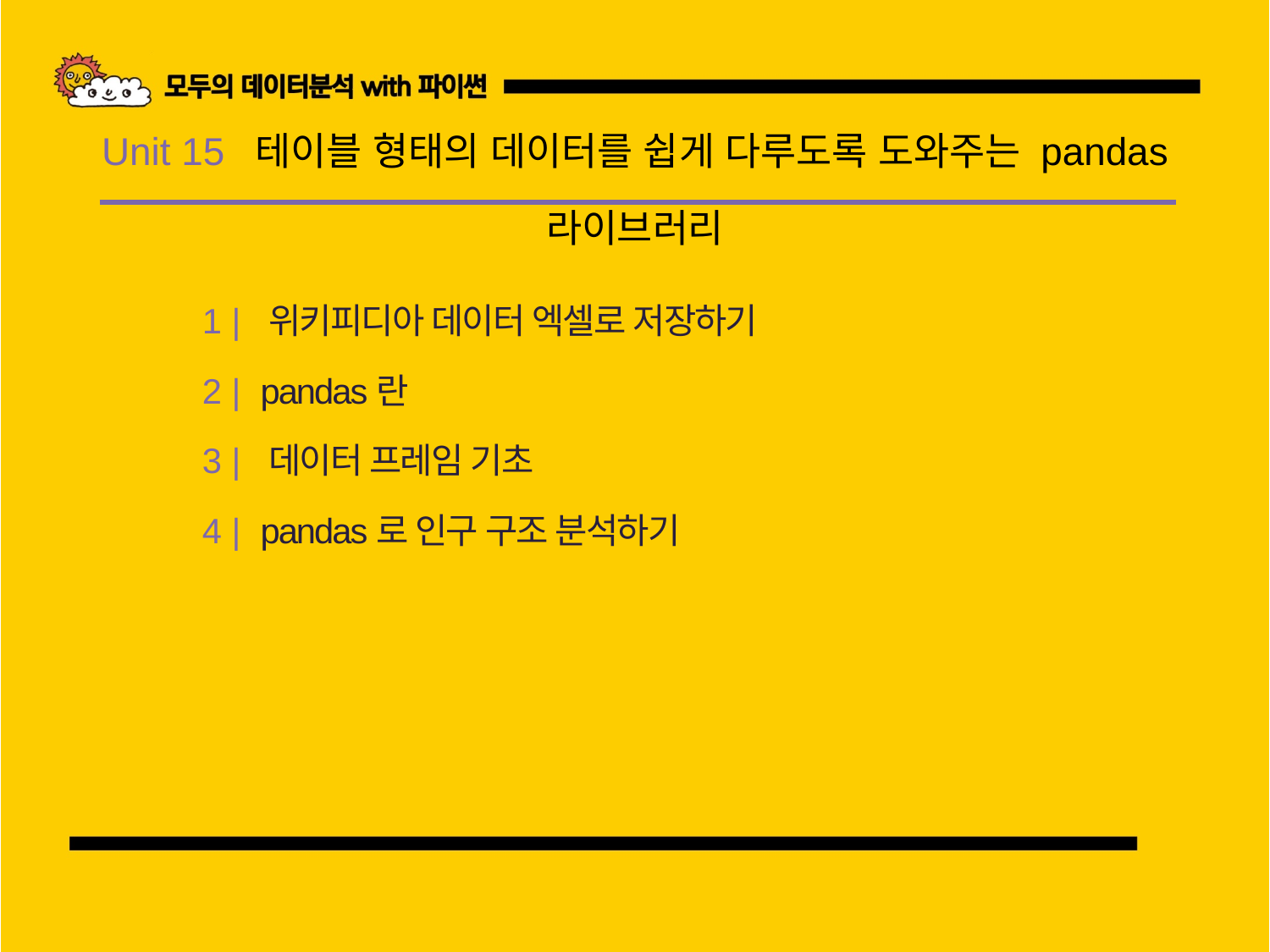

Unit 15  테이블 형태의 데이터를 쉽게 다루도록 도와주는 pandas 라이브러리
1 |  위키피디아 데이터 엑셀로 저장하기
2 |  pandas란
3 |  데이터 프레임 기초
4 |  pandas로 인구 구조 분석하기